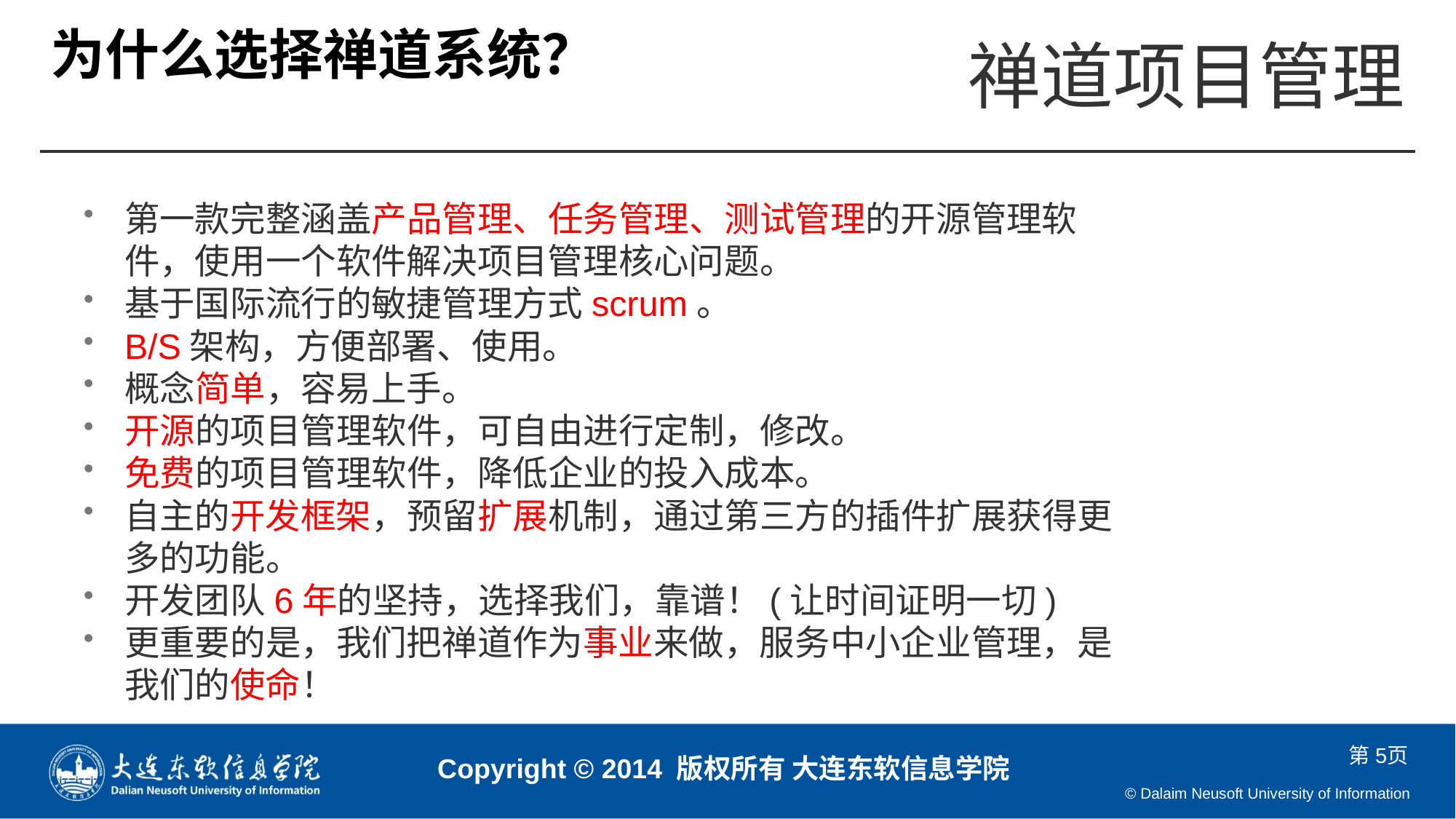

# 为什么选择禅道系统？

第一款完整涵盖产品管理、任务管理、测试管理的开源管理软件，使用一个软件解决项目管理核心问题。
基于国际流行的敏捷管理方式scrum。
B/S架构，方便部署、使用。
概念简单，容易上手。
开源的项目管理软件，可自由进行定制，修改。
免费的项目管理软件，降低企业的投入成本。
自主的开发框架，预留扩展机制，通过第三方的插件扩展获得更多的功能。
开发团队6年的坚持，选择我们，靠谱！(让时间证明一切)
更重要的是，我们把禅道作为事业来做，服务中小企业管理，是我们的使命！